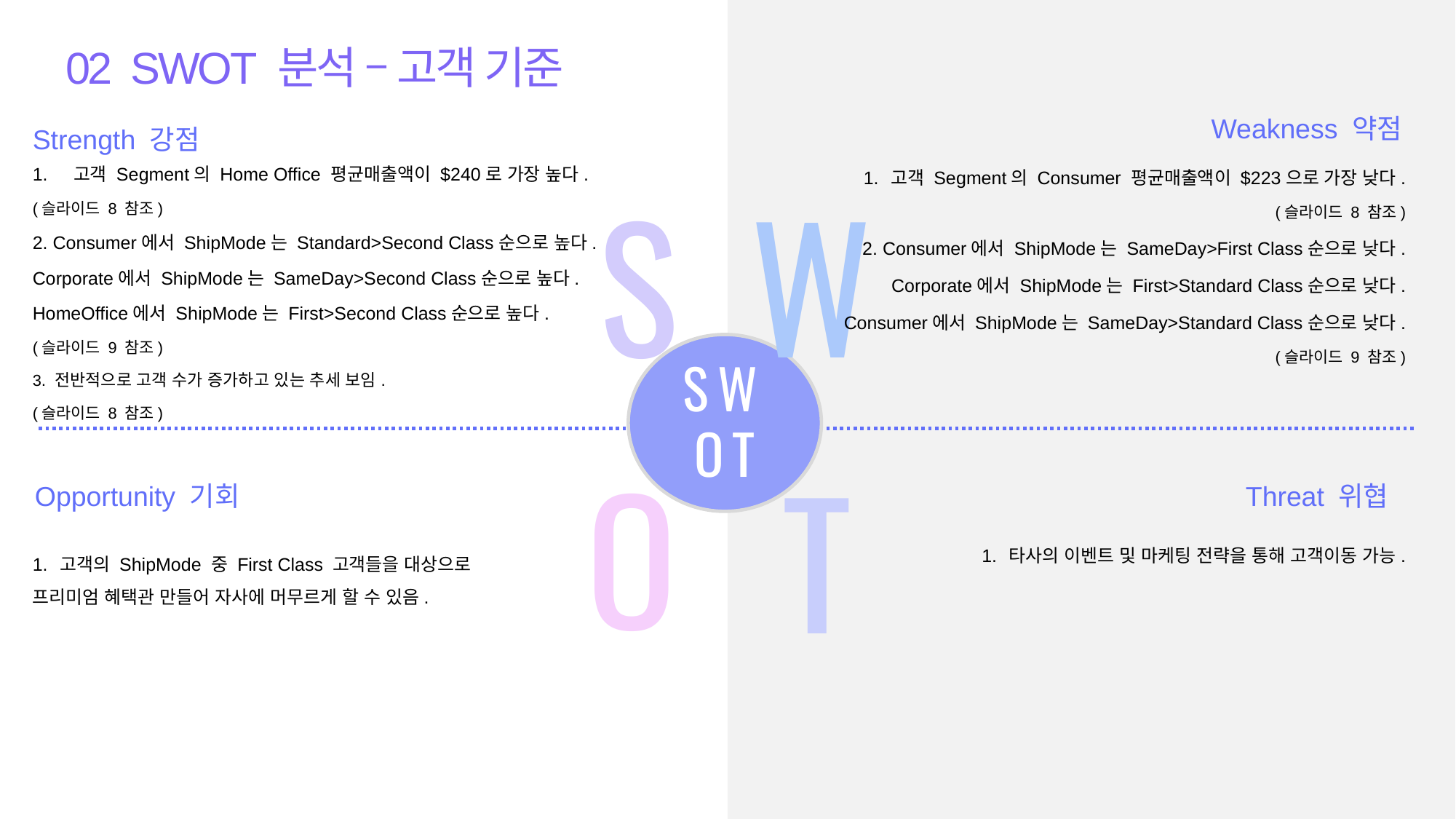

02  SWOT 분석 – 고객 기준
Weakness 약점
Strength 강점
고객 Segment의 Consumer 평균매출액이 $223으로 가장 낮다.
(슬라이드 8 참조)
2. Consumer에서 ShipMode는 SameDay>First Class순으로 낮다.
Corporate에서 ShipMode는 First>Standard Class순으로 낮다.
Consumer에서 ShipMode는 SameDay>Standard Class순으로 낮다.
(슬라이드 9 참조)

고객 Segment의 Home Office 평균매출액이 $240로 가장 높다.
(슬라이드 8 참조)
2. Consumer에서 ShipMode는 Standard>Second Class순으로 높다.
Corporate에서 ShipMode는 SameDay>Second Class순으로 높다.
HomeOffice에서 ShipMode는 First>Second Class순으로 높다.
(슬라이드 9 참조)
3. 전반적으로 고객 수가 증가하고 있는 추세 보임.
(슬라이드 8 참조)

S
W
SWOT
O
T
Opportunity 기회
Threat 위협
타사의 이벤트 및 마케팅 전략을 통해 고객이동 가능.
고객의 ShipMode 중 First Class 고객들을 대상으로
프리미엄 혜택관 만들어 자사에 머무르게 할 수 있음.